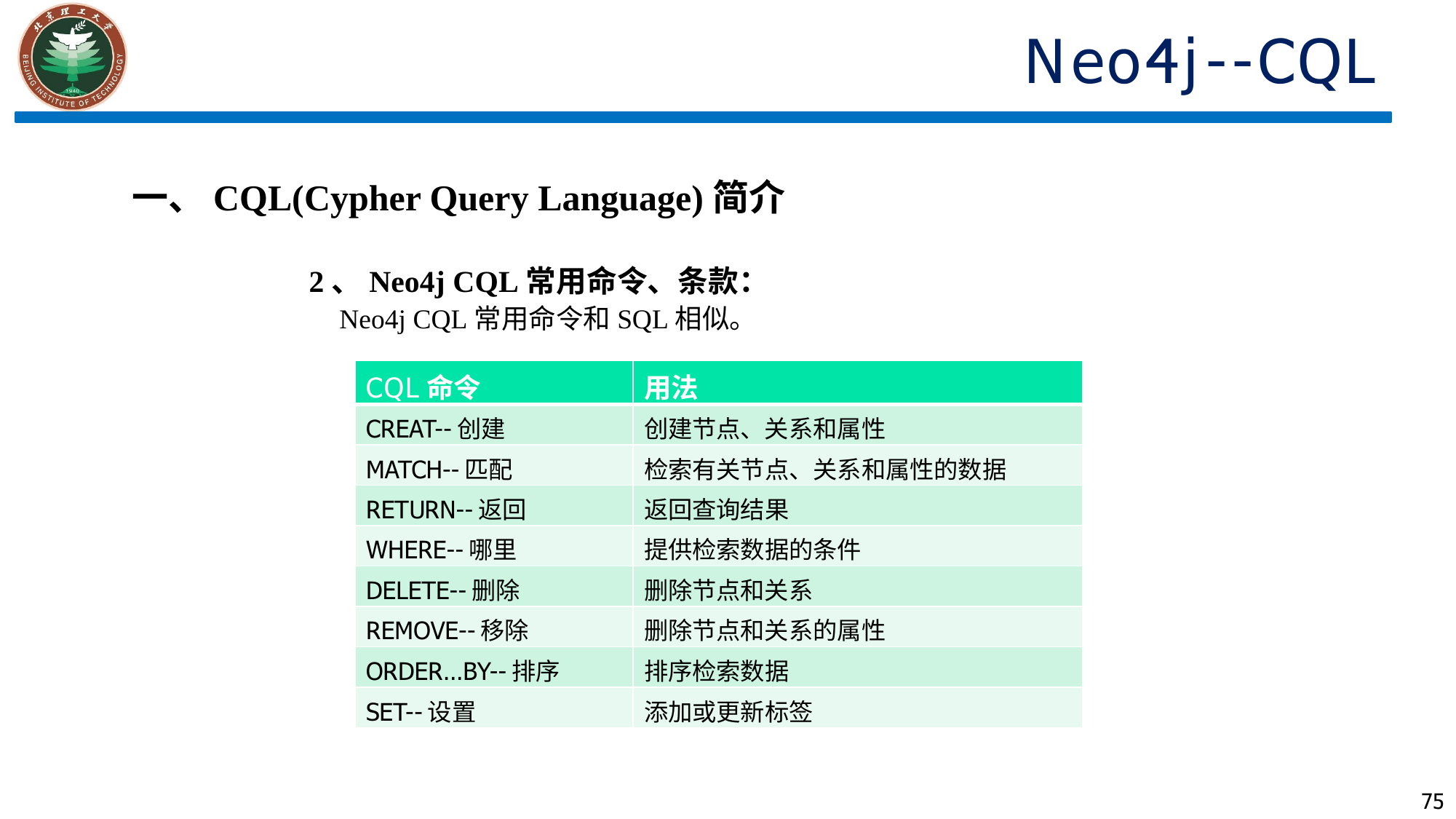

Neo4j--CQL
一、CQL(Cypher Query Language)简介

2、Neo4j CQL常用命令、条款：
    Neo4j CQL常用命令和SQL相似。
| CQL命令 | 用法 |
| --- | --- |
| CREAT--创建 | 创建节点、关系和属性 |
| MATCH--匹配 | 检索有关节点、关系和属性的数据 |
| RETURN--返回 | 返回查询结果 |
| WHERE--哪里 | 提供检索数据的条件 |
| DELETE--删除 | 删除节点和关系 |
| REMOVE--移除 | 删除节点和关系的属性 |
| ORDER…BY--排序 | 排序检索数据 |
| SET--设置 | 添加或更新标签 |
75